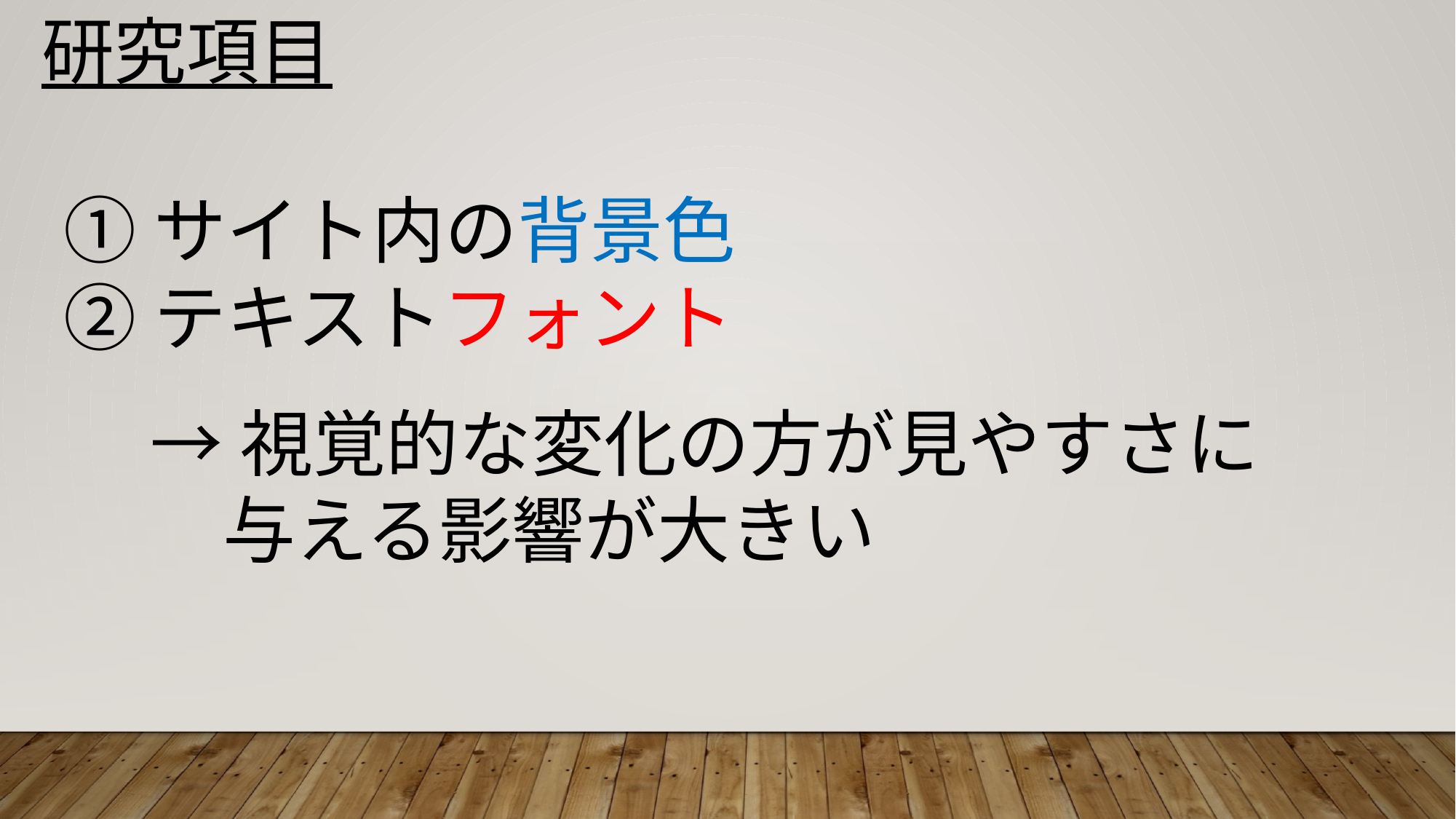

研究項目
①サイト内の背景色
②テキストフォント
→視覚的な変化の方が見やすさに
　与える影響が大きい